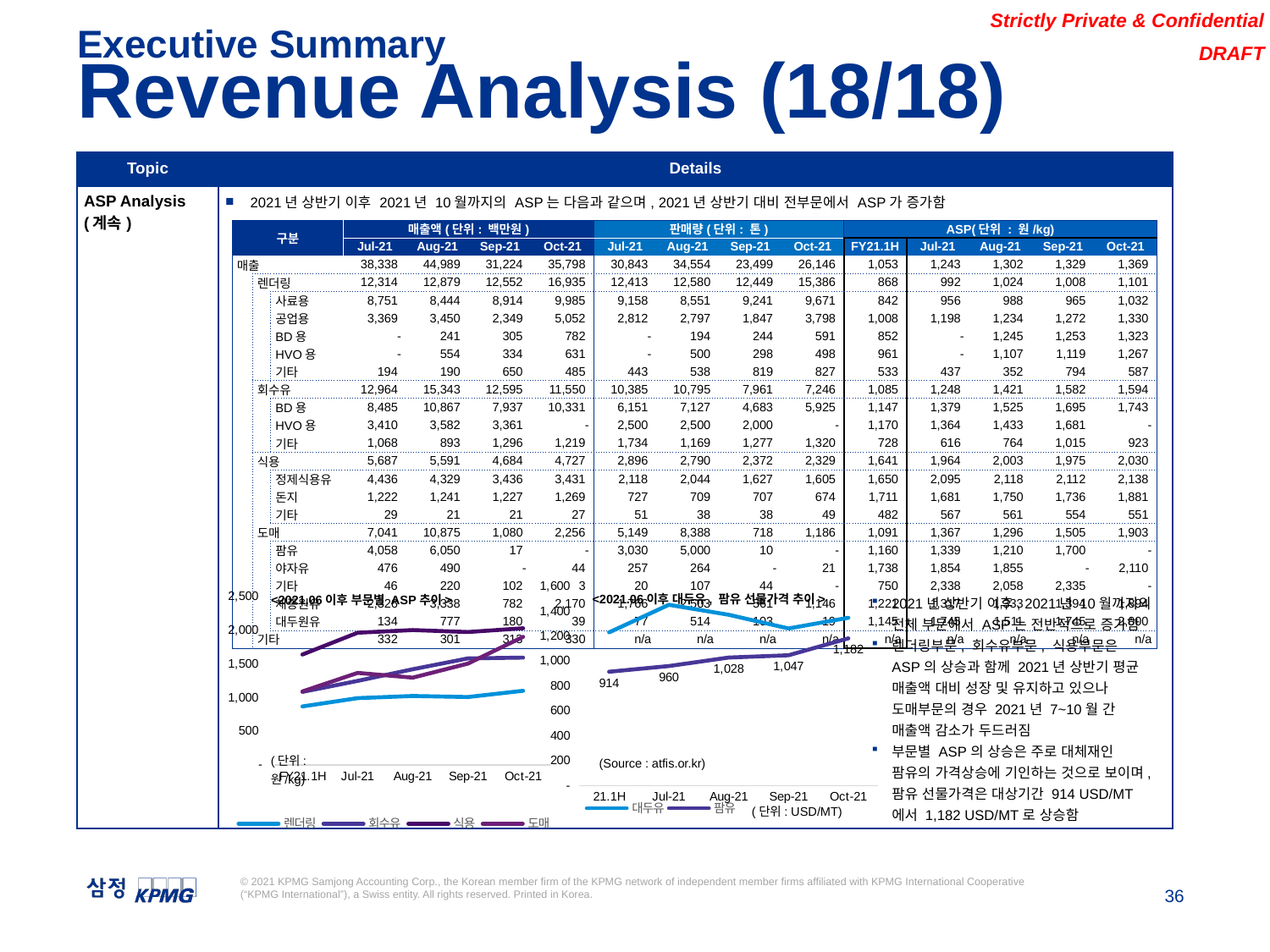

Executive Summary
Revenue Analysis (18/18)
| Topic | Details |
| --- | --- |
| ASP Analysis (계속) | 2021년 상반기 이후 2021년 10월까지의 ASP는 다음과 같으며, 2021년 상반기 대비 전부문에서 ASP가 증가함 |
| 구분 |  |  | 매출액(단위: 백만원) |  |  |  | 판매량(단위: 톤) |  |  |  | ASP(단위 : 원/kg) |  |  |  |  |
| --- | --- | --- | --- | --- | --- | --- | --- | --- | --- | --- | --- | --- | --- | --- | --- |
|  |  |  | Jul-21 | Aug-21 | Sep-21 | Oct-21 | Jul-21 | Aug-21 | Sep-21 | Oct-21 | FY21.1H | Jul-21 | Aug-21 | Sep-21 | Oct-21 |
| 매출 |  |  | 38,338 | 44,989 | 31,224 | 35,798 | 30,843 | 34,554 | 23,499 | 26,146 | 1,053 | 1,243 | 1,302 | 1,329 | 1,369 |
|  | 렌더링 |  | 12,314 | 12,879 | 12,552 | 16,935 | 12,413 | 12,580 | 12,449 | 15,386 | 868 | 992 | 1,024 | 1,008 | 1,101 |
|  |  | 사료용 | 8,751 | 8,444 | 8,914 | 9,985 | 9,158 | 8,551 | 9,241 | 9,671 | 842 | 956 | 988 | 965 | 1,032 |
|  |  | 공업용 | 3,369 | 3,450 | 2,349 | 5,052 | 2,812 | 2,797 | 1,847 | 3,798 | 1,008 | 1,198 | 1,234 | 1,272 | 1,330 |
|  |  | BD용 | - | 241 | 305 | 782 | - | 194 | 244 | 591 | 852 | - | 1,245 | 1,253 | 1,323 |
|  |  | HVO용 | - | 554 | 334 | 631 | - | 500 | 298 | 498 | 961 | - | 1,107 | 1,119 | 1,267 |
|  |  | 기타 | 194 | 190 | 650 | 485 | 443 | 538 | 819 | 827 | 533 | 437 | 352 | 794 | 587 |
|  | 회수유 |  | 12,964 | 15,343 | 12,595 | 11,550 | 10,385 | 10,795 | 7,961 | 7,246 | 1,085 | 1,248 | 1,421 | 1,582 | 1,594 |
|  |  | BD용 | 8,485 | 10,867 | 7,937 | 10,331 | 6,151 | 7,127 | 4,683 | 5,925 | 1,147 | 1,379 | 1,525 | 1,695 | 1,743 |
|  |  | HVO용 | 3,410 | 3,582 | 3,361 | - | 2,500 | 2,500 | 2,000 | - | 1,170 | 1,364 | 1,433 | 1,681 | - |
|  |  | 기타 | 1,068 | 893 | 1,296 | 1,219 | 1,734 | 1,169 | 1,277 | 1,320 | 728 | 616 | 764 | 1,015 | 923 |
|  | 식용 |  | 5,687 | 5,591 | 4,684 | 4,727 | 2,896 | 2,790 | 2,372 | 2,329 | 1,641 | 1,964 | 2,003 | 1,975 | 2,030 |
|  |  | 정제식용유 | 4,436 | 4,329 | 3,436 | 3,431 | 2,118 | 2,044 | 1,627 | 1,605 | 1,650 | 2,095 | 2,118 | 2,112 | 2,138 |
|  |  | 돈지 | 1,222 | 1,241 | 1,227 | 1,269 | 727 | 709 | 707 | 674 | 1,711 | 1,681 | 1,750 | 1,736 | 1,881 |
|  |  | 기타 | 29 | 21 | 21 | 27 | 51 | 38 | 38 | 49 | 482 | 567 | 561 | 554 | 551 |
|  | 도매 |  | 7,041 | 10,875 | 1,080 | 2,256 | 5,149 | 8,388 | 718 | 1,186 | 1,091 | 1,367 | 1,296 | 1,505 | 1,903 |
|  |  | 팜유 | 4,058 | 6,050 | 17 | - | 3,030 | 5,000 | 10 | - | 1,160 | 1,339 | 1,210 | 1,700 | - |
|  |  | 야자유 | 476 | 490 | - | 44 | 257 | 264 | - | 21 | 1,738 | 1,854 | 1,855 | - | 2,110 |
|  |  | 기타 | 46 | 220 | 102 | 3 | 20 | 107 | 44 | - | 750 | 2,338 | 2,058 | 2,335 | - |
|  |  | 채종원유 | 2,326 | 3,338 | 782 | 2,170 | 1,766 | 2,503 | 561 | 1,146 | 1,221 | 1,317 | 1,333 | 1,394 | 1,894 |
|  |  | 대두원유 | 134 | 777 | 180 | 39 | 77 | 514 | 103 | 19 | 1,145 | 1,745 | 1,511 | 1,745 | 2,000 |
|  | 기타 |  | 332 | 301 | 313 | 330 | n/a | n/a | n/a | n/a | n/a | n/a | n/a | n/a | n/a |

### Chart

| Category | 대두유 | 팜유 |
|---|---|---|
| 21.1H | 1230.425 | 914.2683333333334 |
| Jul-21 | 1451.73 | 960.08 |
| Aug-21 | 1371.48 | 1028.16 |
| Sep-21 | 1261.47 | 1046.57 |
| Oct-21 | 1347.67 | 1182.21 |

### Chart

| Category | 렌더링 | 회수유 | 식용 | 도매 |
|---|---|---|---|---|
| FY21.1H | 868.3447701709488 | 1084.5099879698253 | 1640.663892350437 | 1091.2587399393256 |
| Jul-21 | 991.9610059618554 | 1248.3293107935788 | 1964.123118711735 | 1367.292271848597 |
| Aug-21 | 1023.7771078332478 | 1421.2460897255264 | 2003.4524345444388 | 1296.3800231771315 |
| Sep-21 | 1008.2257622718367 | 1582.1806170986847 | 1974.8938716931875 | 1505.4860774312235 |
| Oct-21 | 1100.7162007403467 | 1594.0407556711982 | 2029.9489765199744 | 1902.7053916607633 |
2021년 상반기 이후, 2021년 10월까지의 전체 부문에서 ASP는 전반적으로 증가함
렌더링부문, 회수유부문, 식용부문은 ASP의 상승과 함께 2021년 상반기 평균 매출액 대비 성장 및 유지하고 있으나 도매부문의 경우 2021년 7~10월 간 매출액 감소가 두드러짐
부문별 ASP의 상승은 주로 대체재인 팜유의 가격상승에 기인하는 것으로 보이며, 팜유 선물가격은 대상기간 914 USD/MT에서 1,182 USD/MT로 상승함

<2021.06이후 대두유, 팜유 선물가격 추이>
<2021.06이후 부문별 ASP추이>
(단위: 원/kg)
(Source : atfis.or.kr)
(단위: USD/MT)